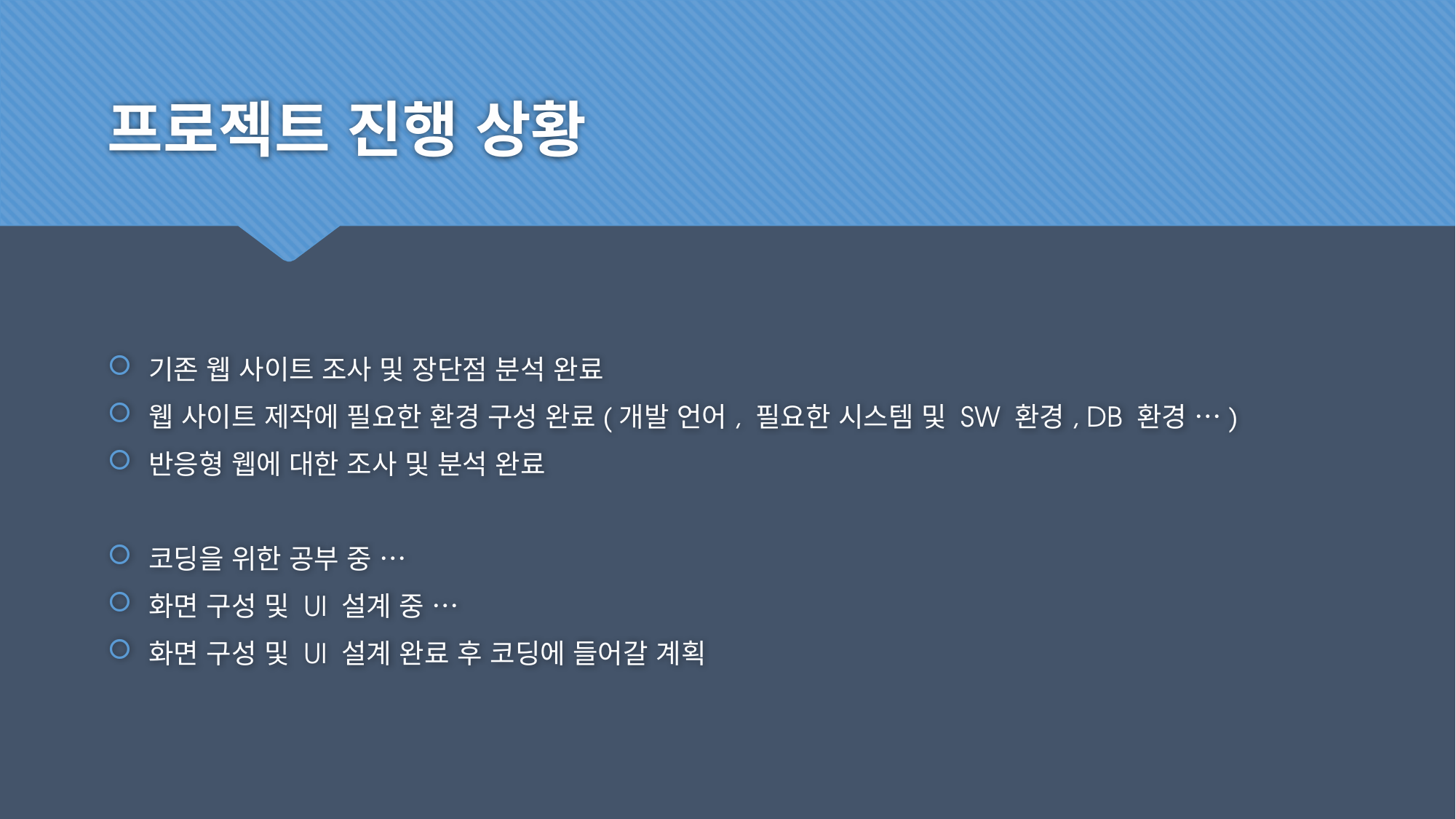

# 프로젝트 진행 상황
기존 웹 사이트 조사 및 장단점 분석 완료
웹 사이트 제작에 필요한 환경 구성 완료(개발 언어, 필요한 시스템 및 SW 환경, DB 환경 …)
반응형 웹에 대한 조사 및 분석 완료

코딩을 위한 공부 중 …
화면 구성 및 UI 설계 중 …
화면 구성 및 UI 설계 완료 후 코딩에 들어갈 계획